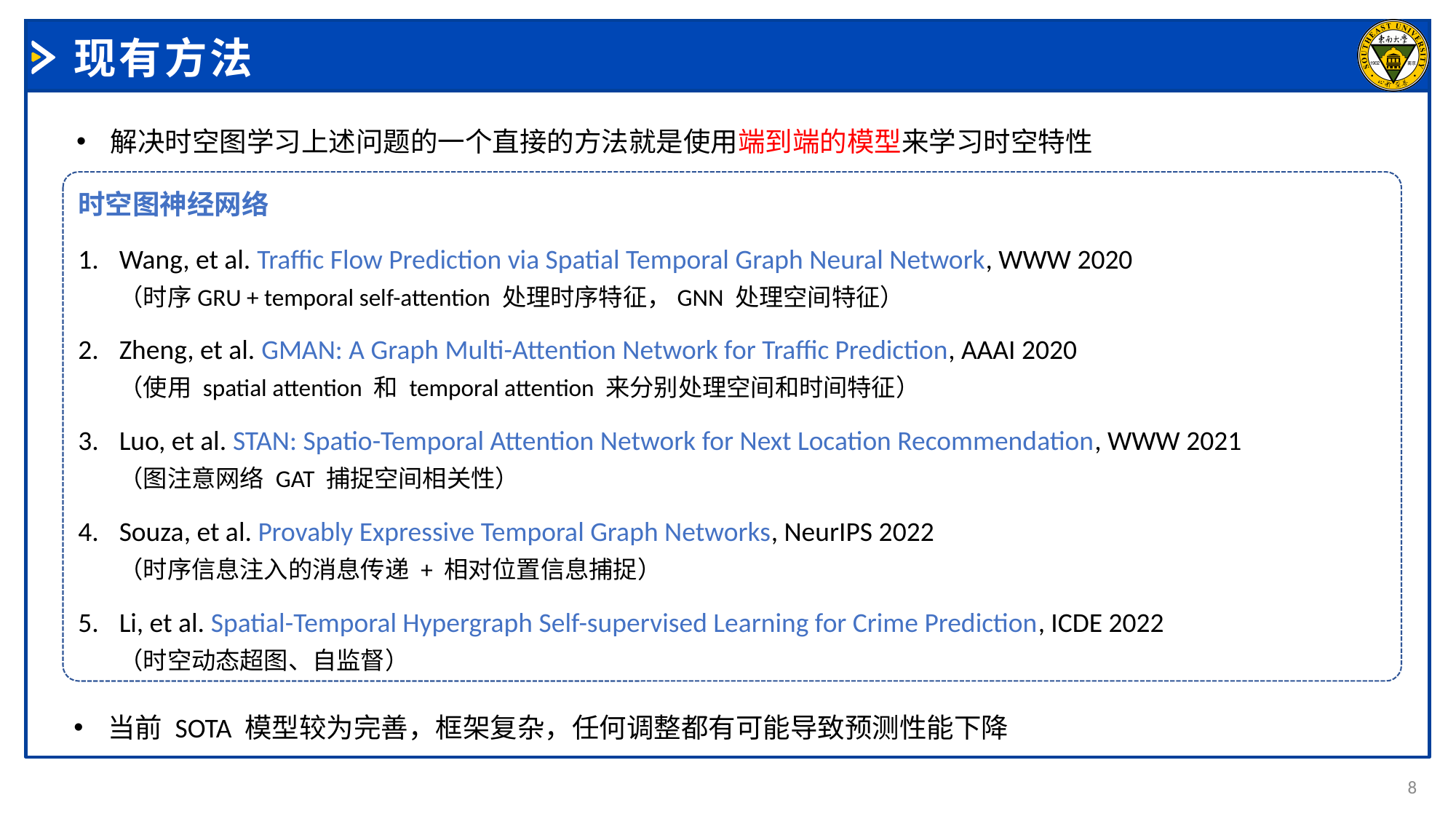

# 现有方法
解决时空图学习上述问题的一个直接的方法就是使用端到端的模型来学习时空特性
时空图神经网络
Wang, et al. Traffic Flow Prediction via Spatial Temporal Graph Neural Network, WWW 2020
（时序GRU + temporal self-attention 处理时序特征，GNN 处理空间特征）
Zheng, et al. GMAN: A Graph Multi-Attention Network for Traffic Prediction, AAAI 2020
（使用 spatial attention 和 temporal attention 来分别处理空间和时间特征）
Luo, et al. STAN: Spatio-Temporal Attention Network for Next Location Recommendation, WWW 2021
（图注意网络 GAT 捕捉空间相关性）
Souza, et al. Provably Expressive Temporal Graph Networks, NeurIPS 2022
（时序信息注入的消息传递 + 相对位置信息捕捉）
Li, et al. Spatial-Temporal Hypergraph Self-supervised Learning for Crime Prediction, ICDE 2022
（时空动态超图、自监督）
当前 SOTA 模型较为完善，框架复杂，任何调整都有可能导致预测性能下降
8